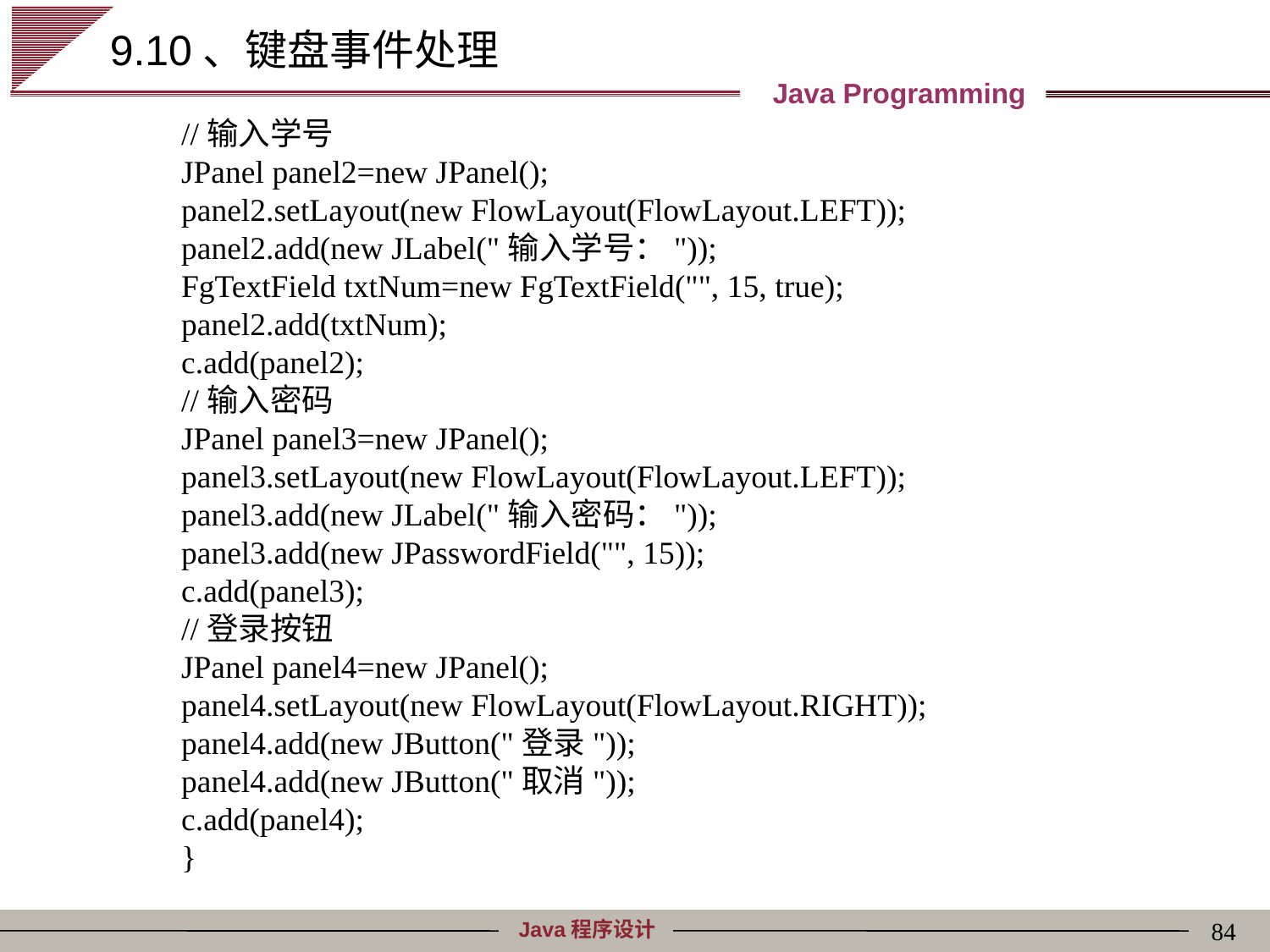

# 9.10、键盘事件处理
//输入学号
JPanel panel2=new JPanel();
panel2.setLayout(new FlowLayout(FlowLayout.LEFT));
panel2.add(new JLabel("输入学号："));
FgTextField txtNum=new FgTextField("", 15, true);
panel2.add(txtNum);
c.add(panel2);
//输入密码
JPanel panel3=new JPanel();
panel3.setLayout(new FlowLayout(FlowLayout.LEFT));
panel3.add(new JLabel("输入密码："));
panel3.add(new JPasswordField("", 15));
c.add(panel3);
//登录按钮
JPanel panel4=new JPanel();
panel4.setLayout(new FlowLayout(FlowLayout.RIGHT));
panel4.add(new JButton("登录"));
panel4.add(new JButton("取消"));
c.add(panel4);
}